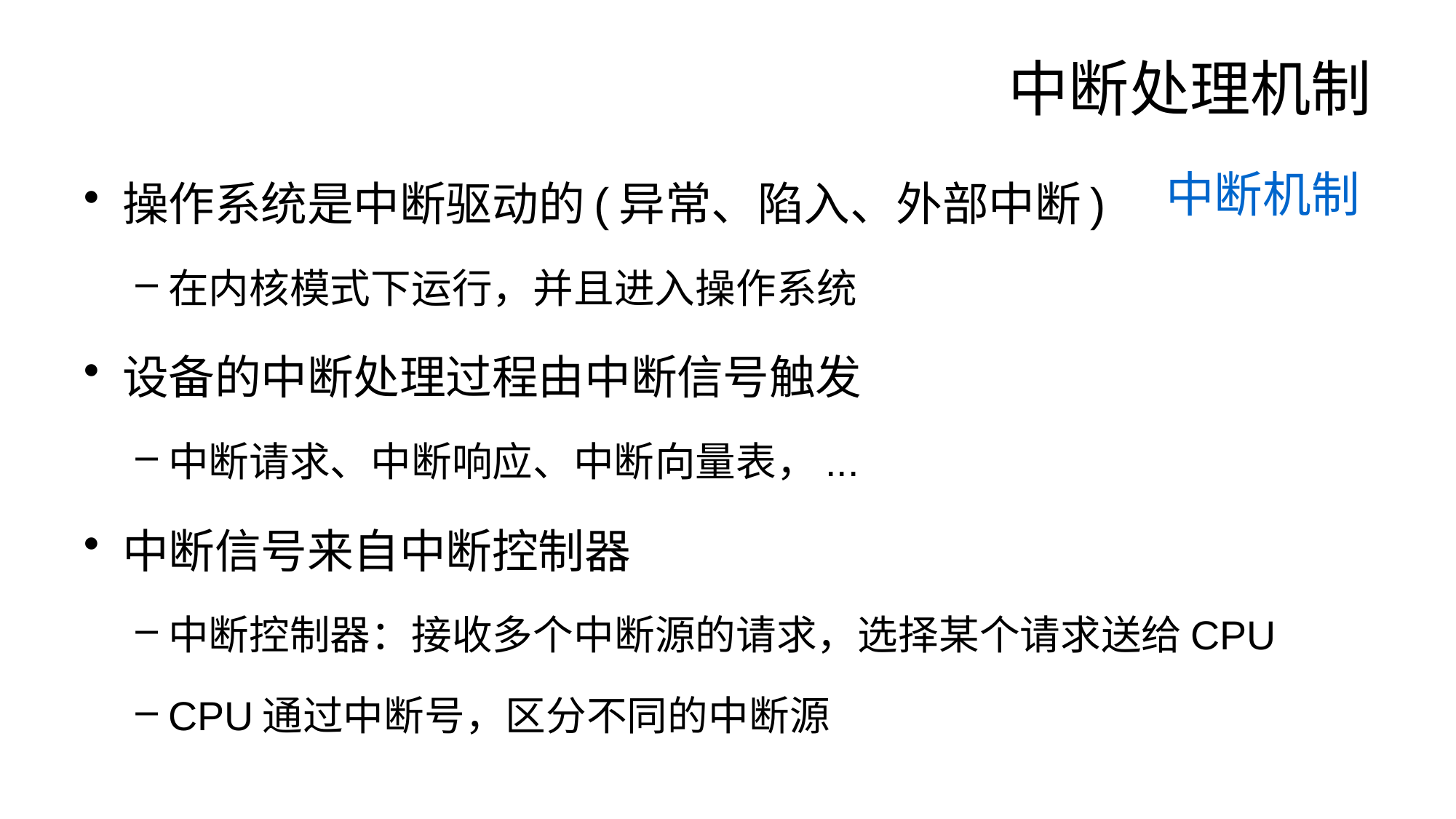

# 中断处理机制
操作系统是中断驱动的(异常、陷入、外部中断)
在内核模式下运行，并且进入操作系统
设备的中断处理过程由中断信号触发
中断请求、中断响应、中断向量表，...
中断信号来自中断控制器
中断控制器：接收多个中断源的请求，选择某个请求送给CPU
CPU通过中断号，区分不同的中断源
中断机制